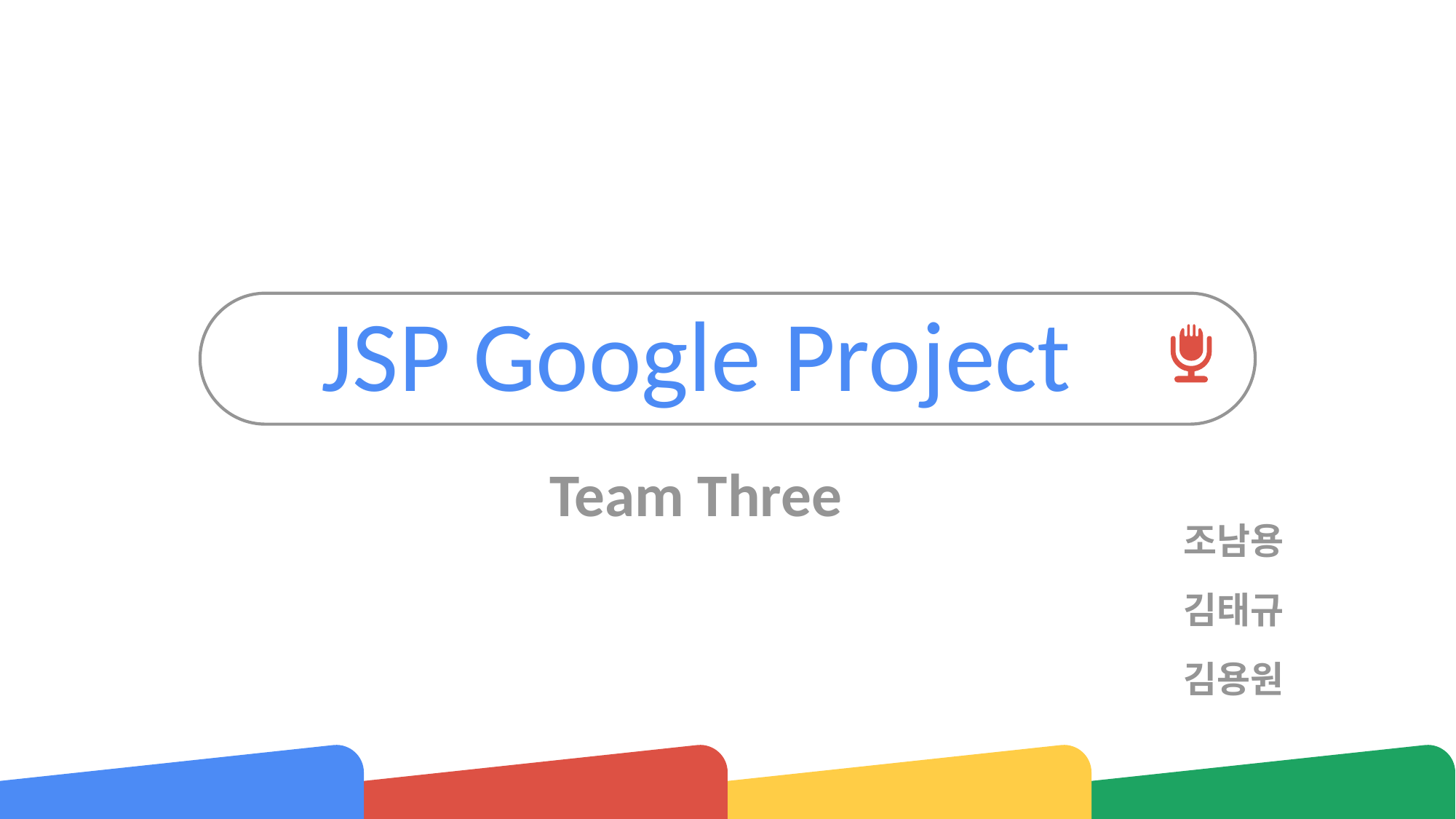

# JSP Google Project
Team Three
조남용

김태규

김용원